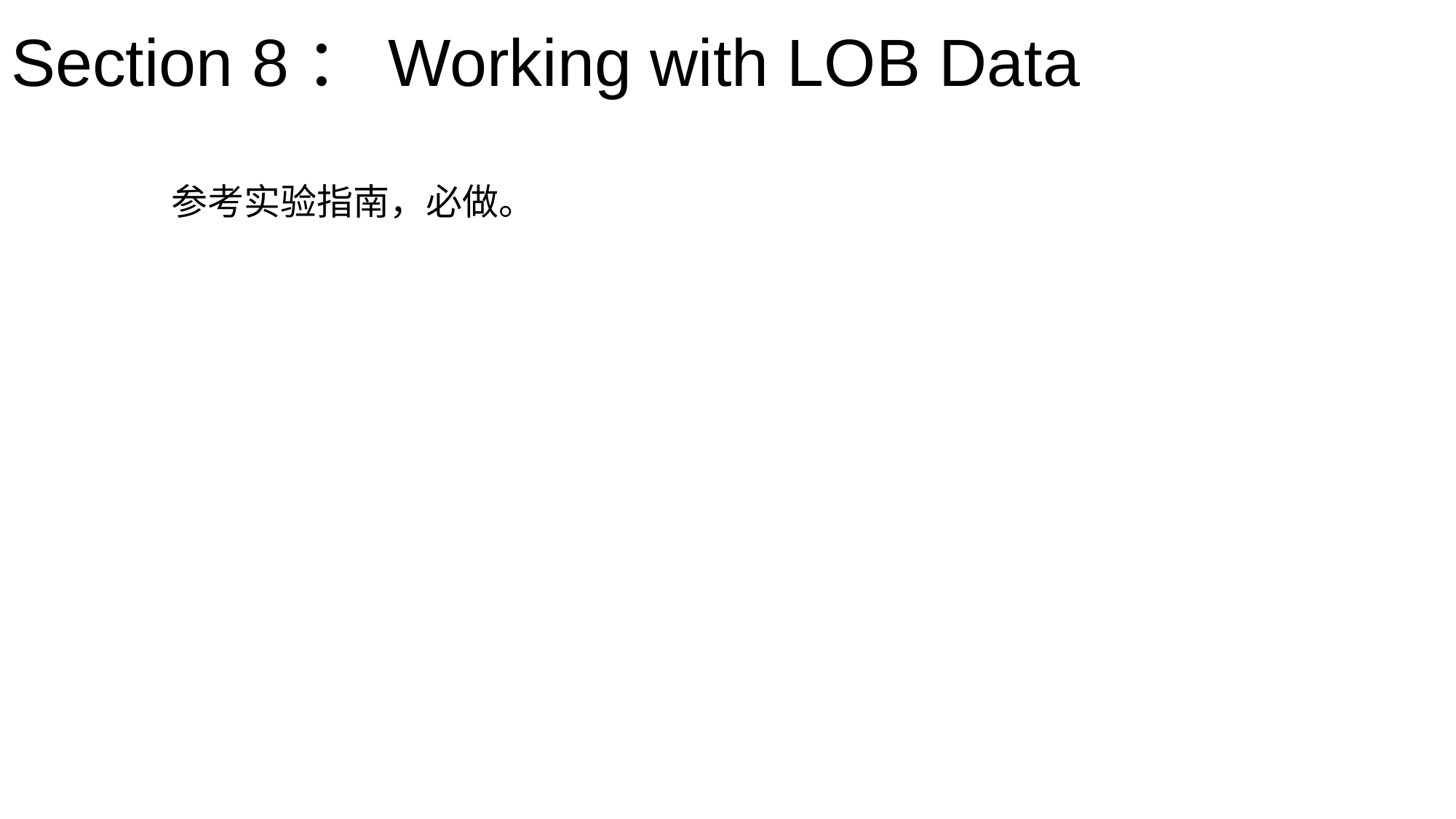

# Section 8：Working with LOB Data
参考实验指南，必做。